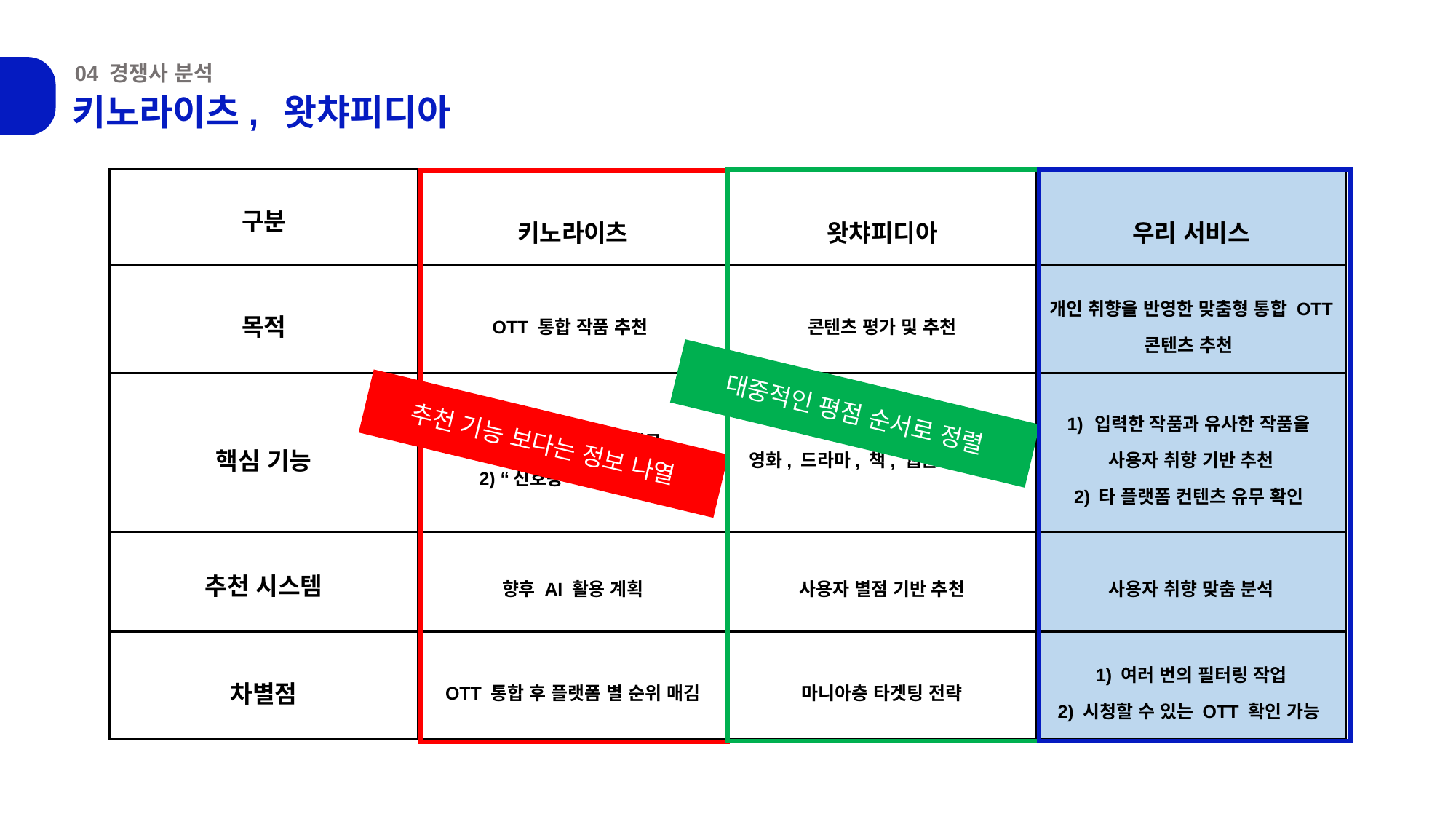

서비스
설명
04 경쟁사 분석

키노라이츠,
 왓챠피디아
| 구분 | 키노라이츠 | 왓챠피디아 | 우리 서비스 |
| --- | --- | --- | --- |
| 목적 | OTT 통합 작품 추천 | 콘텐츠 평가 및 추천 | 개인 취향을 반영한 맞춤형 통합 OTT 콘텐츠 추천 |
| 핵심 기능 | 1) OTT 통합 차트 제공 2) “신호등” 평점 시스템 | 영화, 드라마, 책, 웹툰 평가 가능 | 입력한 작품과 유사한 작품을 사용자 취향 기반 추천 2) 타 플랫폼 컨텐츠 유무 확인 |
| 추천 시스템 | 향후 AI 활용 계획 | 사용자 별점 기반 추천 | 사용자 취향 맞춤 분석 |
| 차별점 | OTT 통합 후 플랫폼 별 순위 매김 | 마니아층 타겟팅 전략 | 1) 여러 번의 필터링 작업 2) 시청할 수 있는 OTT 확인 가능 |

대중적인 평점 순서로 정렬
추천 기능 보다는 정보 나열